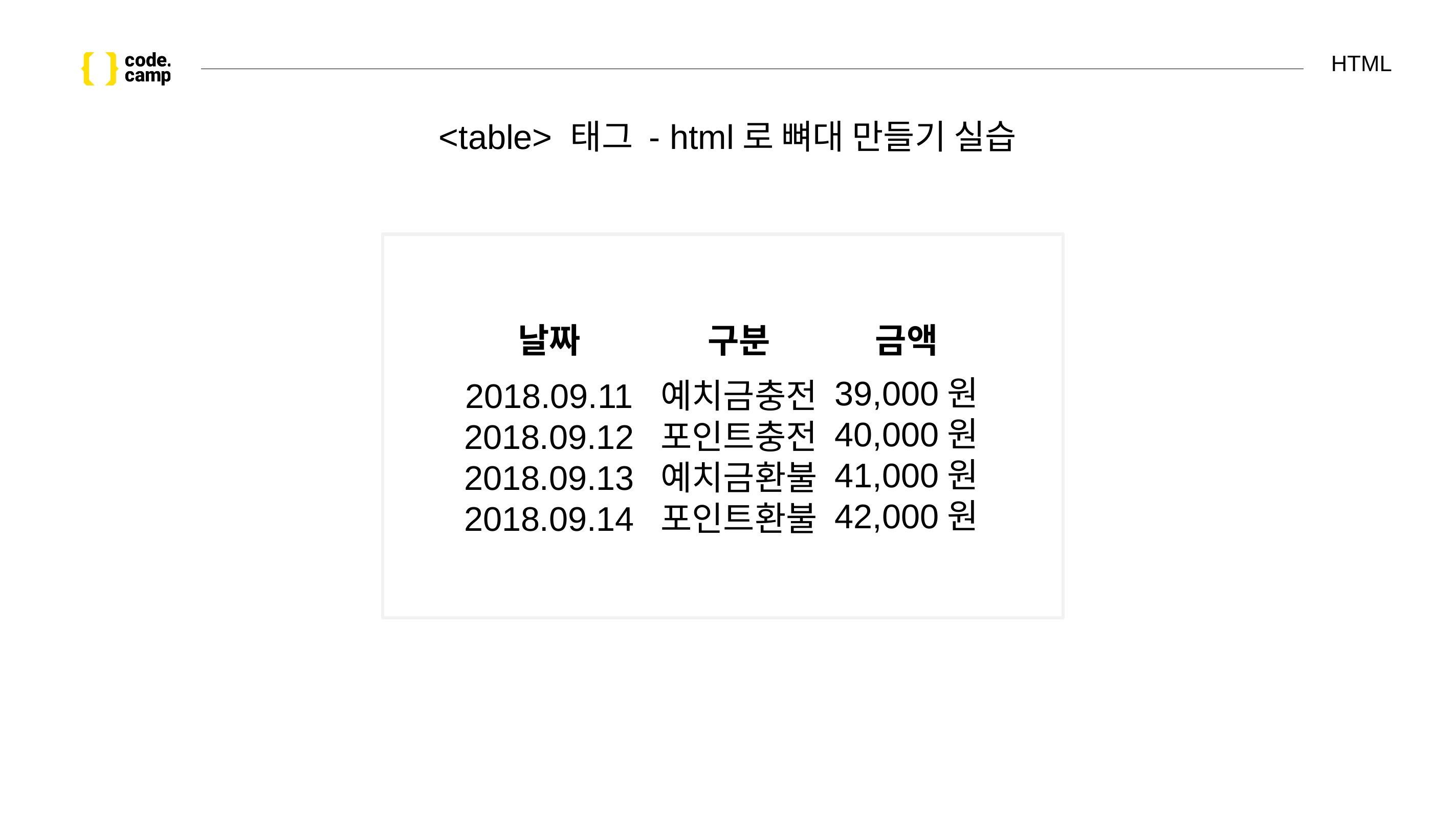

# HTML

<table> 태그 - html로 뼈대 만들기 실습

금액

39,000원
40,000원
41,000원
42,000원
날짜

2018.09.11
2018.09.12
2018.09.13
2018.09.14
구분

예치금충전
포인트충전
예치금환불
포인트환불